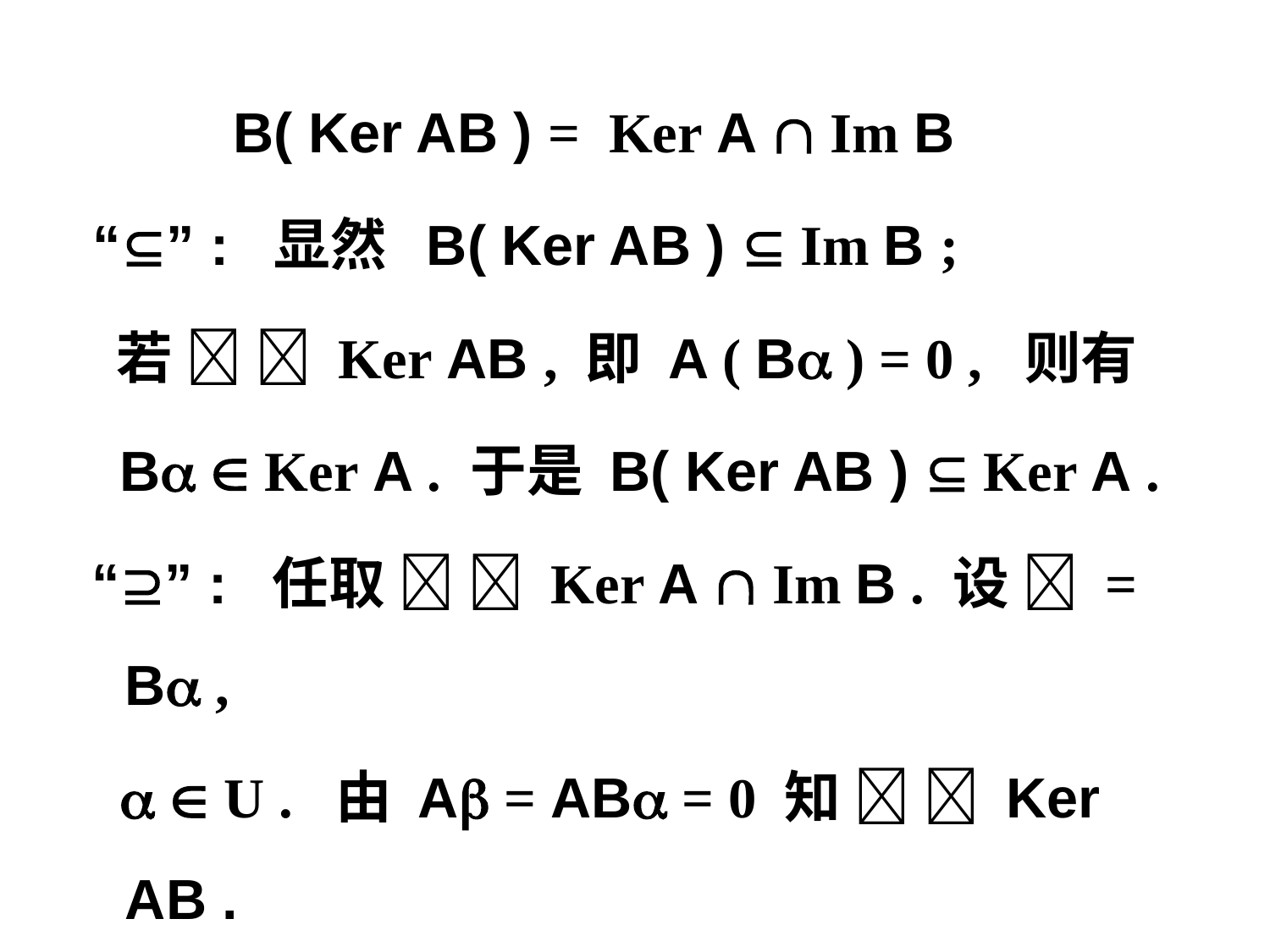

B( Ker AB ) =  Ker A ∩ Im B
 “⊆” :  显然  B( Ker AB ) ⊆ Im B ;
  若 α ∈ Ker AB , 即 A ( Bα ) = 0 ,  则有
   Bα ∈ Ker A . 于是 B( Ker AB ) ⊆ Ker A .
 “⊇” :  任取 β ∈ Ker A ∩ Im B . 设 β = Bα ,
   α ∈ U .  由 Aβ = ABα = 0 知 α ∈ Ker AB .
  故 β ∈ B( Ker AB ) .